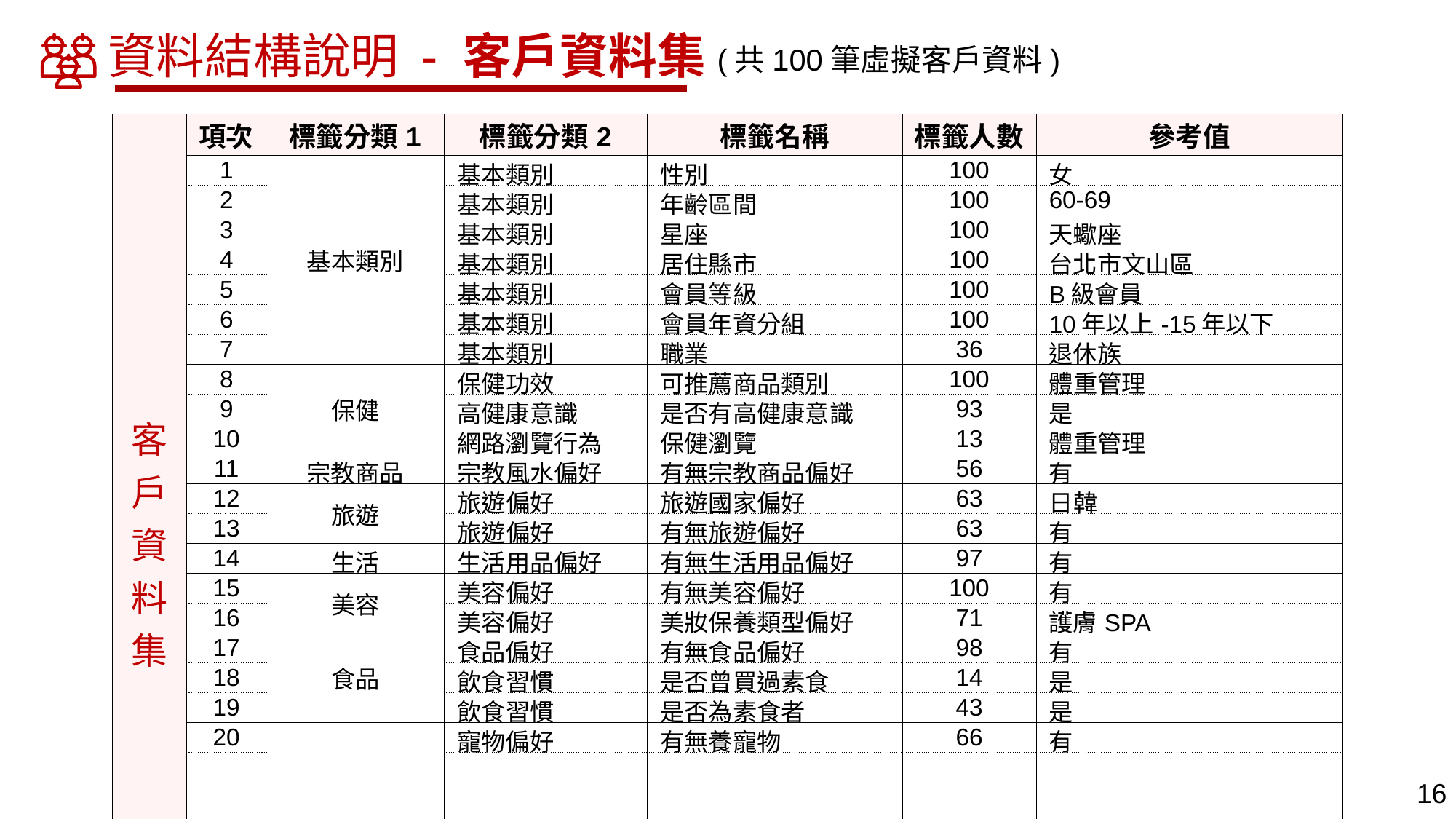

資料結構說明 - 客戶資料集

(共100筆虛擬客戶資料)
| 客 戶 資 料 集 | 項次 | 標籤分類1 | 標籤分類2 | 標籤名稱 | 標籤人數 | 參考值 |
| --- | --- | --- | --- | --- | --- | --- |
|  | 1 | 基本類別 | 基本類別 | 性別 | 100 | 女 |
|  | 2 |  | 基本類別 | 年齡區間 | 100 | 60-69 |
|  | 3 |  | 基本類別 | 星座 | 100 | 天蠍座 |
|  | 4 |  | 基本類別 | 居住縣市 | 100 | 台北市文山區 |
|  | 5 |  | 基本類別 | 會員等級 | 100 | B級會員 |
|  | 6 |  | 基本類別 | 會員年資分組 | 100 | 10年以上-15年以下 |
|  | 7 |  | 基本類別 | 職業 | 36 | 退休族 |
|  | 8 | 保健 | 保健功效 | 可推薦商品類別 | 100 | 體重管理 |
|  | 9 |  | 高健康意識 | 是否有高健康意識 | 93 | 是 |
|  | 10 |  | 網路瀏覽行為 | 保健瀏覽 | 13 | 體重管理 |
|  | 11 | 宗教商品 | 宗教風水偏好 | 有無宗教商品偏好 | 56 | 有 |
|  | 12 | 旅遊 | 旅遊偏好 | 旅遊國家偏好 | 63 | 日韓 |
|  | 13 |  | 旅遊偏好 | 有無旅遊偏好 | 63 | 有 |
|  | 14 | 生活 | 生活用品偏好 | 有無生活用品偏好 | 97 | 有 |
|  | 15 | 美容 | 美容偏好 | 有無美容偏好 | 100 | 有 |
|  | 16 |  | 美容偏好 | 美妝保養類型偏好 | 71 | 護膚SPA |
|  | 17 | 食品 | 食品偏好 | 有無食品偏好 | 98 | 有 |
|  | 18 |  | 飲食習慣 | 是否曾買過素食 | 14 | 是 |
|  | 19 |  | 飲食習慣 | 是否為素食者 | 43 | 是 |
|  | 20 | 寵物 | 寵物偏好 | 有無養寵物 | 66 | 有 |
|  | 21 |  | 寵物偏好 | 寵物類型 | 18 | 狗 |
16